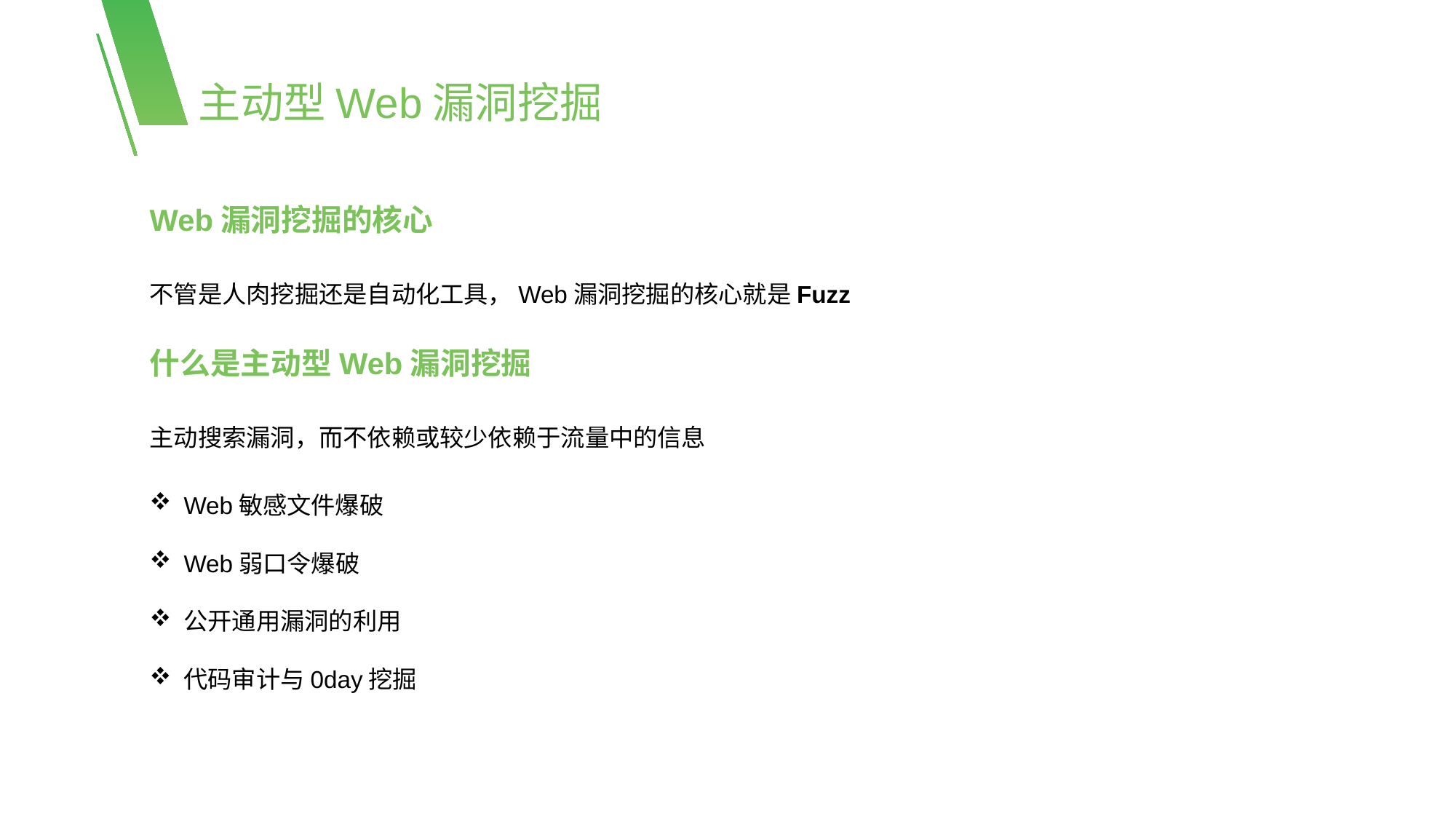

主动型Web漏洞挖掘
Web漏洞挖掘的核心
不管是人肉挖掘还是自动化工具，Web漏洞挖掘的核心就是Fuzz
什么是主动型Web漏洞挖掘
主动搜索漏洞，而不依赖或较少依赖于流量中的信息
Web敏感文件爆破
Web弱口令爆破
公开通用漏洞的利用
代码审计与0day挖掘